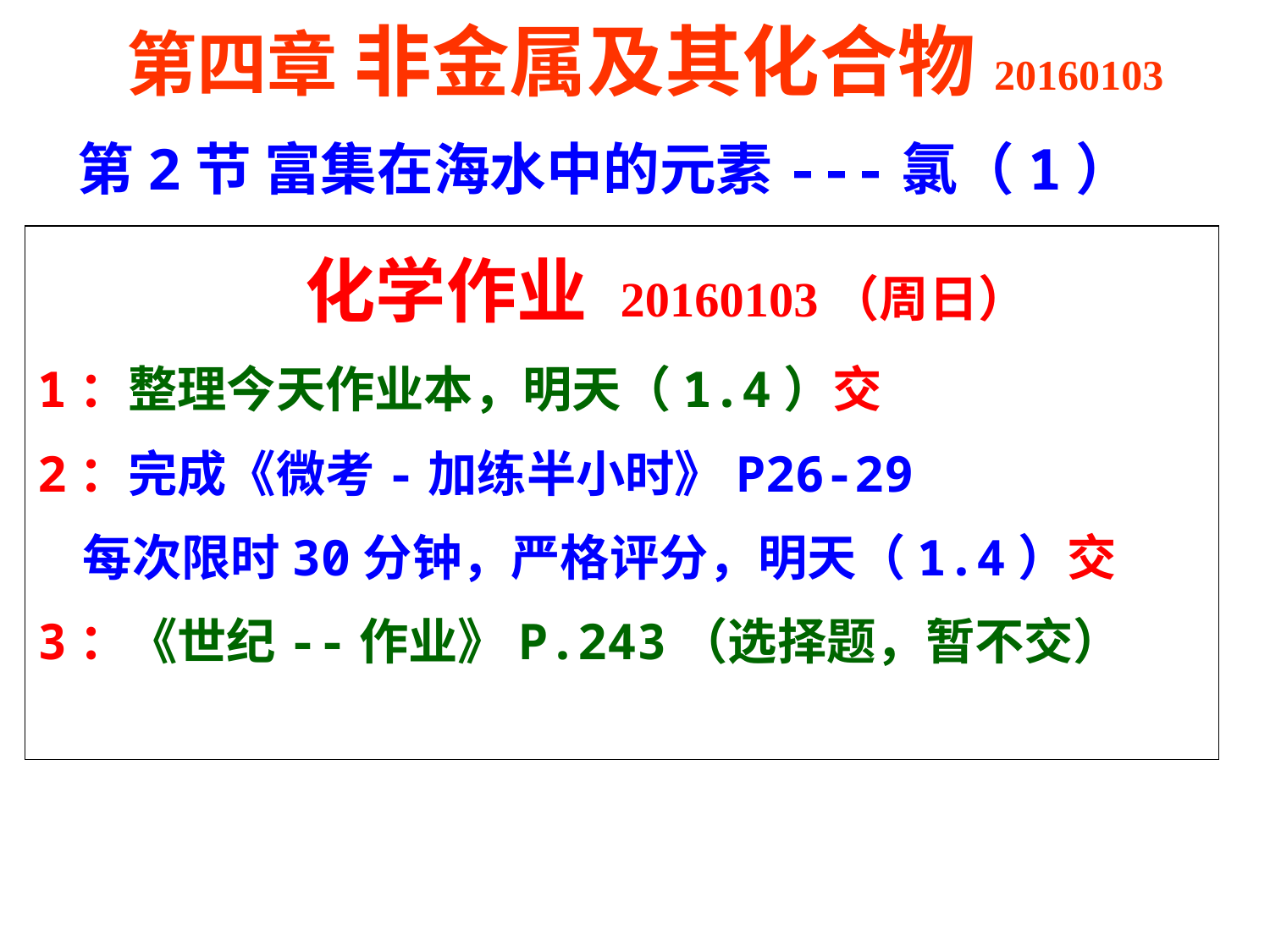

第四章 非金属及其化合物20160103
第2节 富集在海水中的元素---氯（1）
             化学作业 20160103（周日）
1：整理今天作业本，明天（1.4）交
2：完成《微考-加练半小时》P26-29
   每次限时30分钟，严格评分，明天（1.4）交
3：《世纪--作业》P.243（选择题，暂不交）